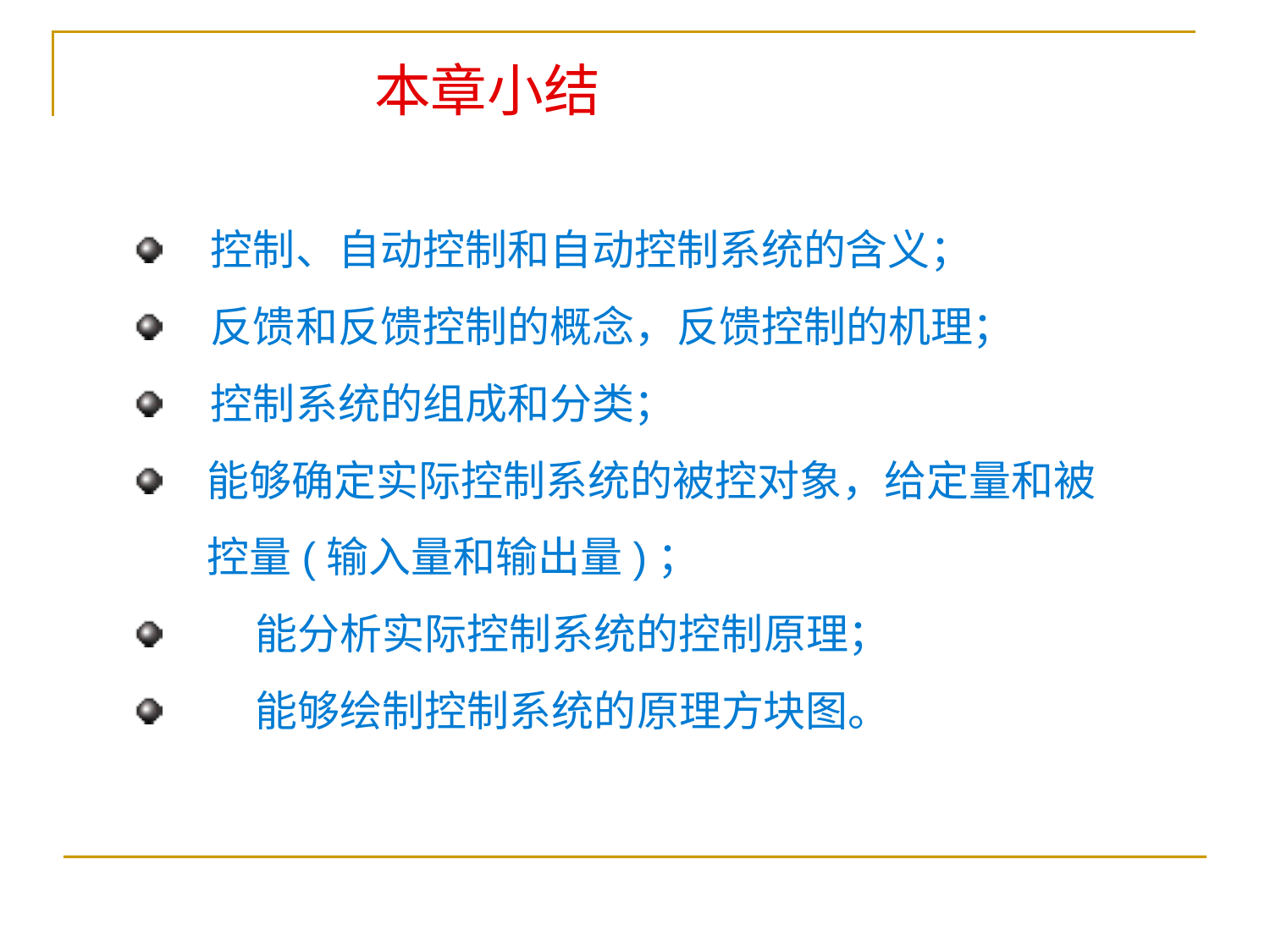

本章小结
    控制、自动控制和自动控制系统的含义；
    反馈和反馈控制的概念，反馈控制的机理；
    控制系统的组成和分类；
能够确定实际控制系统的被控对象，给定量和被控量(输入量和输出量)；
    能分析实际控制系统的控制原理；
    能够绘制控制系统的原理方块图。

62